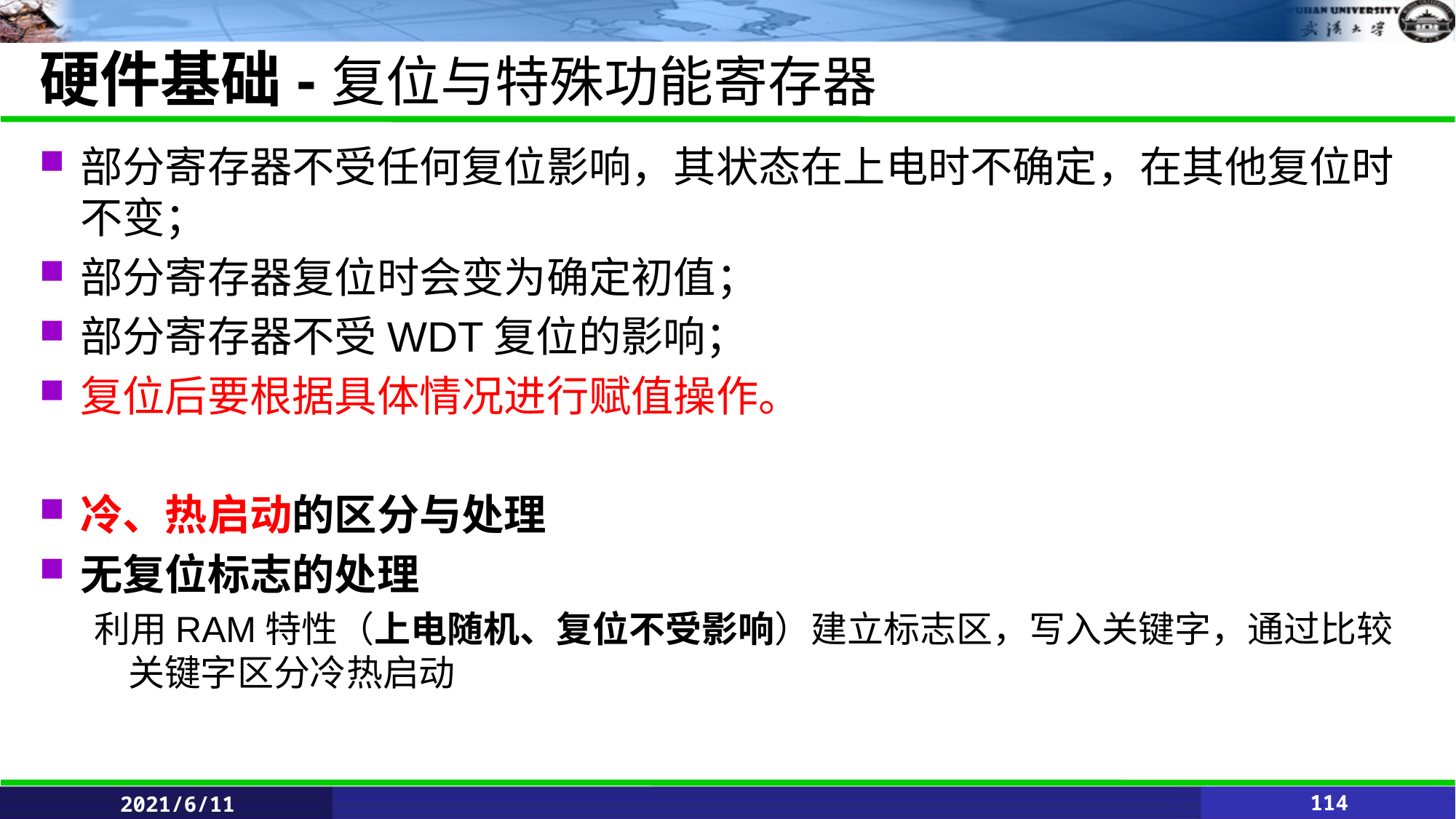

# 硬件基础-复位与特殊功能寄存器
部分寄存器不受任何复位影响，其状态在上电时不确定，在其他复位时不变；
部分寄存器复位时会变为确定初值；
部分寄存器不受WDT复位的影响；
复位后要根据具体情况进行赋值操作。

冷、热启动的区分与处理
无复位标志的处理
利用RAM特性（上电随机、复位不受影响）建立标志区，写入关键字，通过比较关键字区分冷热启动

2021/6/11

114